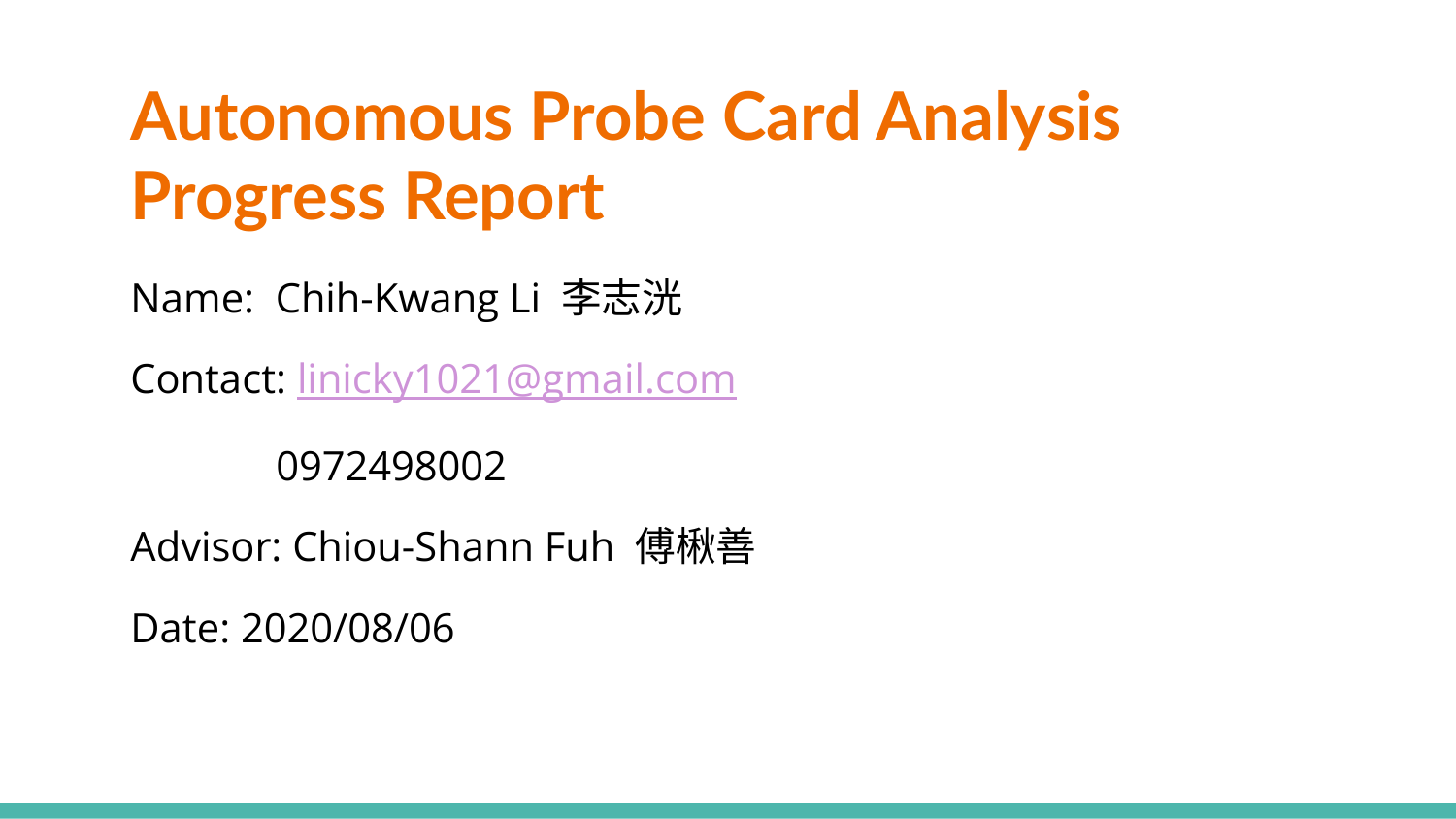

# Autonomous Probe Card Analysis
Progress Report
Name:  Chih-Kwang Li 李志洸
Contact: linicky1021@gmail.com
	0972498002
Advisor: Chiou-Shann Fuh 傅楸善
Date: 2020/08/06